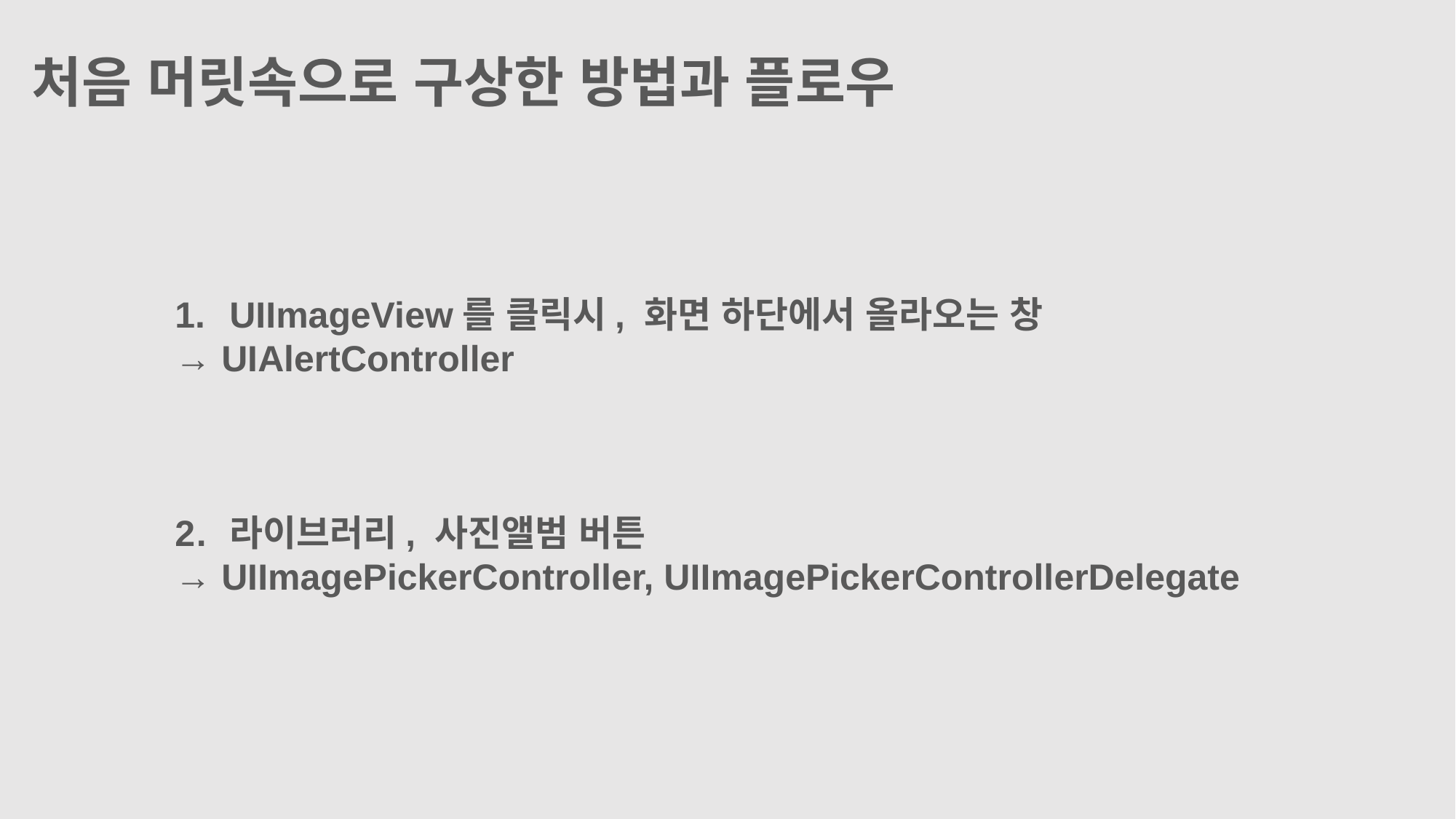

처음 머릿속으로 구상한 방법과 플로우
UIImageView를 클릭시, 화면 하단에서 올라오는 창
→ UIAlertController

라이브러리, 사진앨범 버튼
→ UIImagePickerController, UIImagePickerControllerDelegate